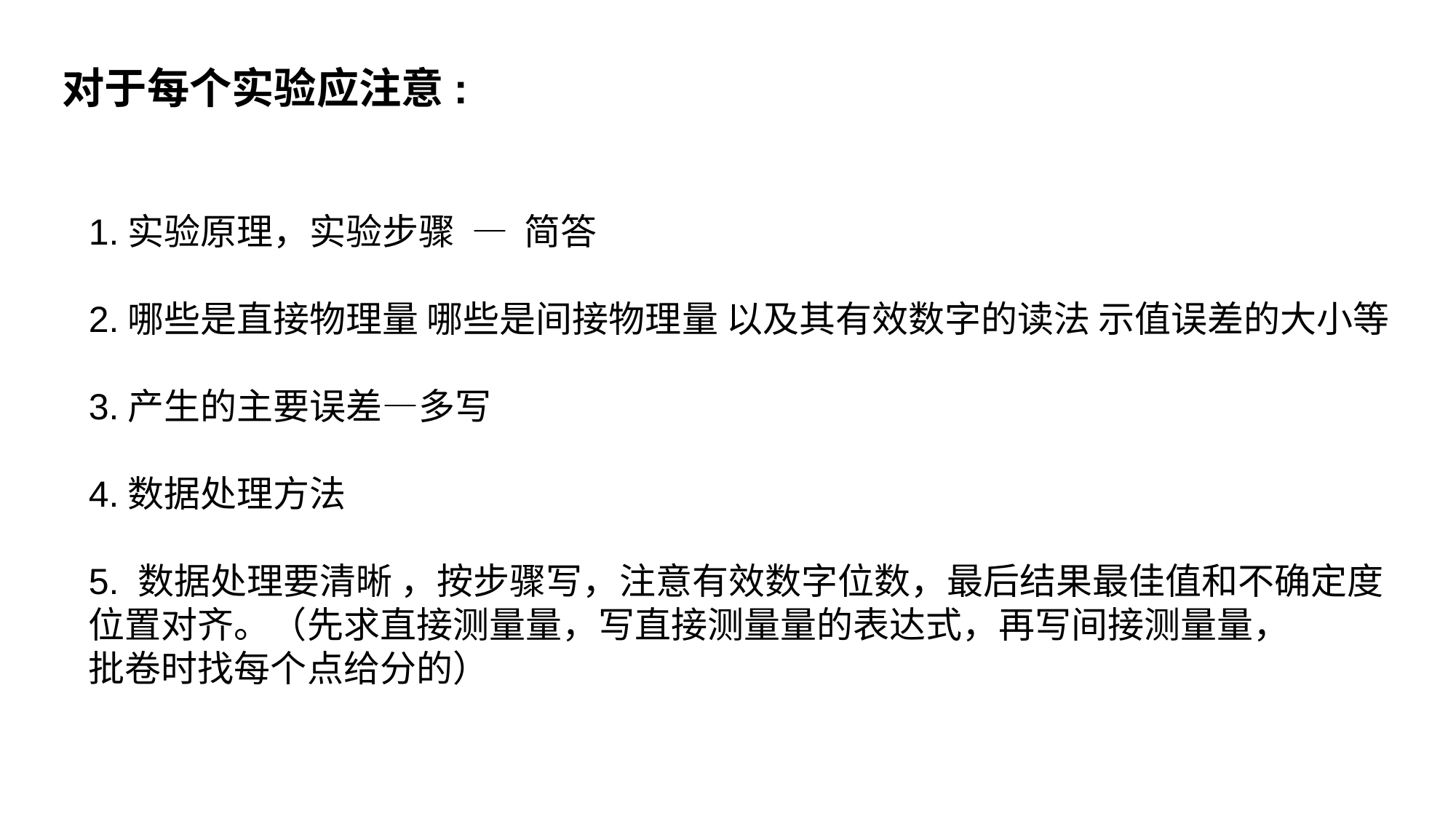

对于每个实验应注意:

1.实验原理，实验步骤  —  简答

2.哪些是直接物理量 哪些是间接物理量 以及其有效数字的读法 示值误差的大小等

3.产生的主要误差—多写

4.数据处理方法

5. 数据处理要清晰 ，按步骤写，注意有效数字位数，最后结果最佳值和不确定度
位置对齐。（先求直接测量量，写直接测量量的表达式，再写间接测量量，
批卷时找每个点给分的）